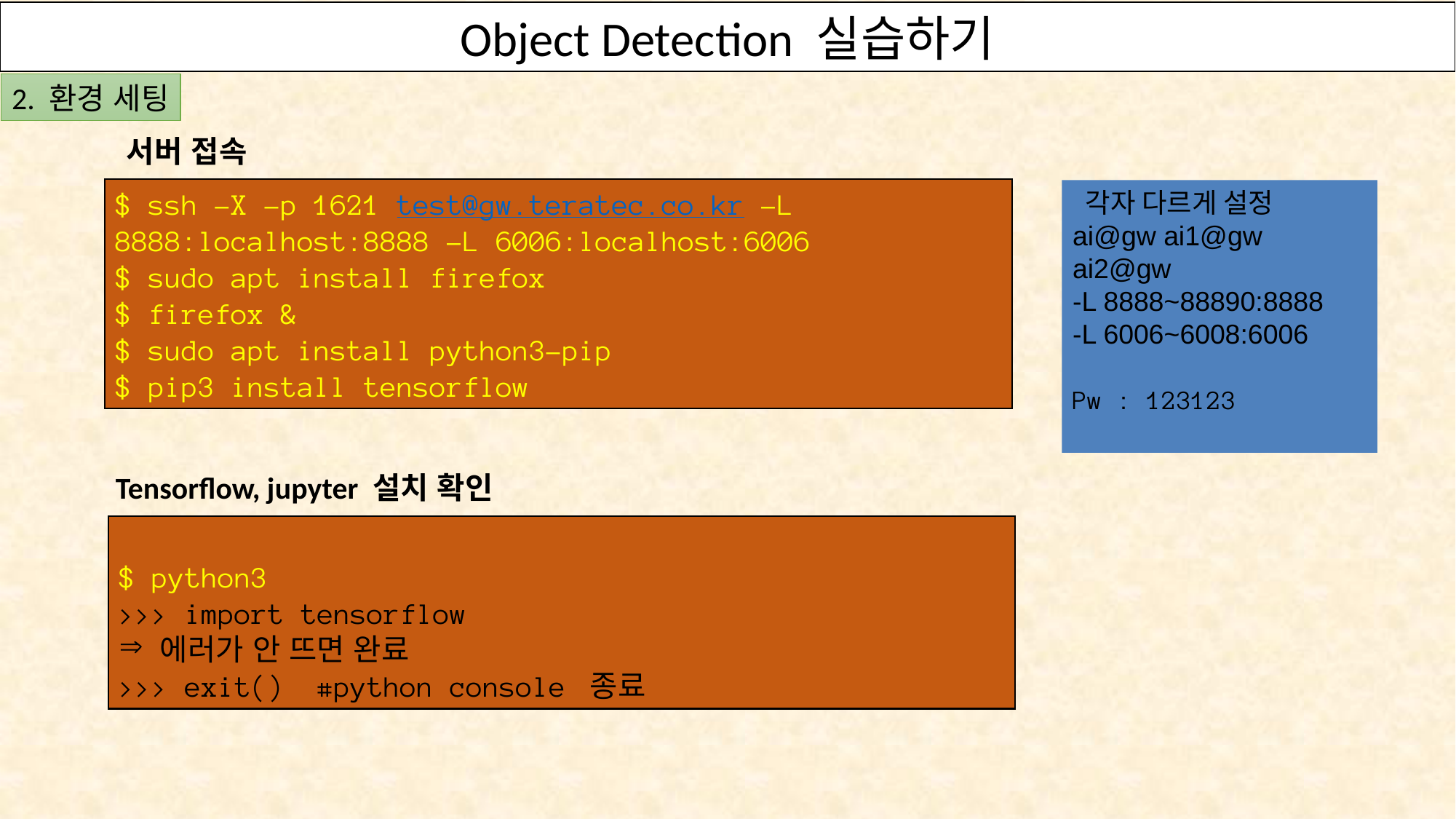

Object Detection 실습하기
Object Detection 실습하기
OpenVINO의 Deep Learning Toolkit을 사용하여 S/W 구현하기
2. 환경 세팅
 서버 접속
$ ssh -X -p 1621 test@gw.teratec.co.kr -L 8888:localhost:8888 -L 6006:localhost:6006
$ sudo apt install firefox
$ firefox &
$ sudo apt install python3-pip
$ pip3 install tensorflow
 각자 다르게 설정
ai@gw ai1@gw ai2@gw
-L 8888~88890:8888
-L 6006~6008:6006

Pw : 123123

Tensorflow, jupyter 설치 확인

$ python3
>>> import tensorflow
에러가 안 뜨면 완료
>>> exit()  #python console 종료